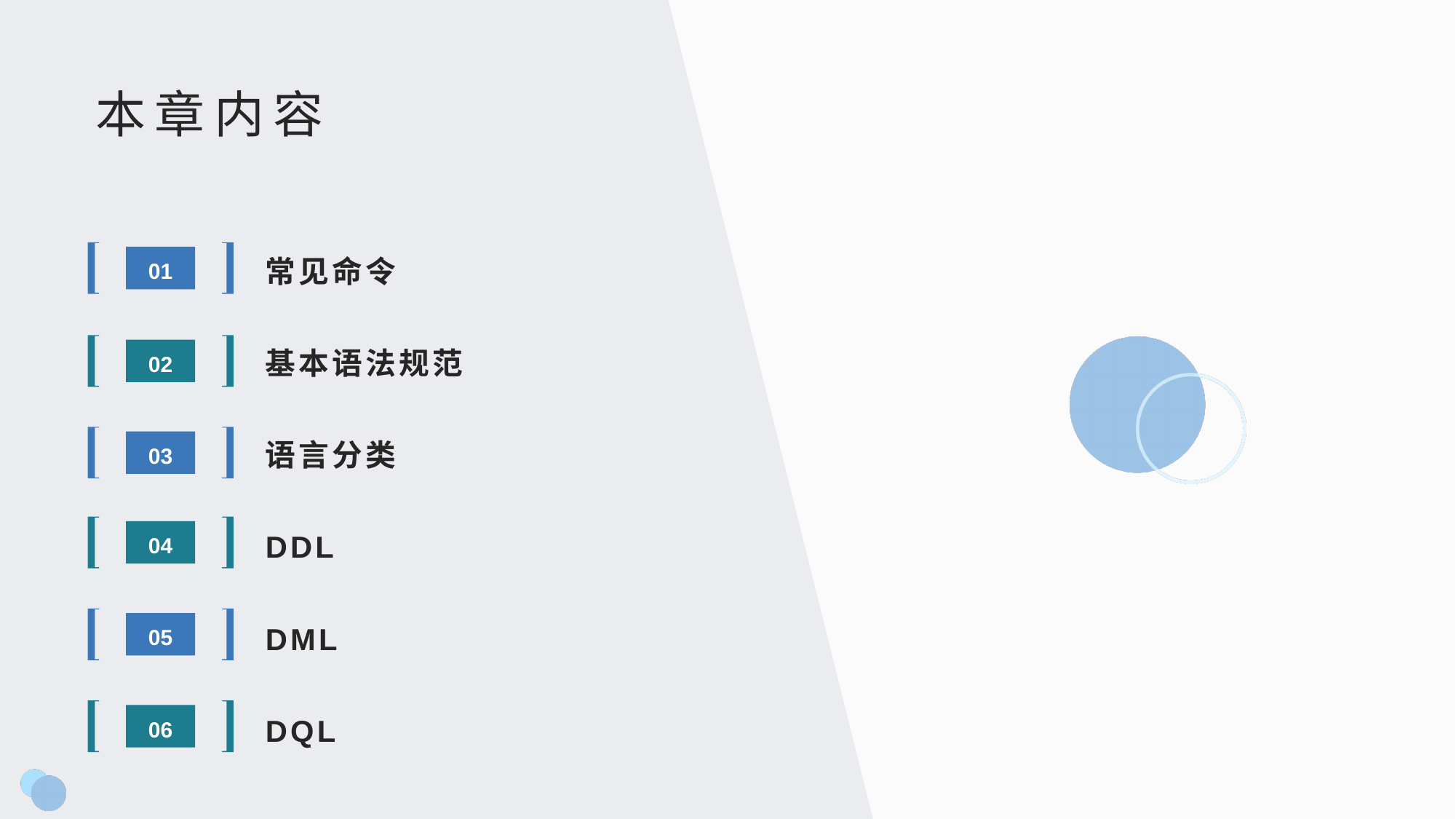

本章内容
常见命令

01
基本语法规范

02
语言分类

03
DDL

04
DML

05
DQL

06